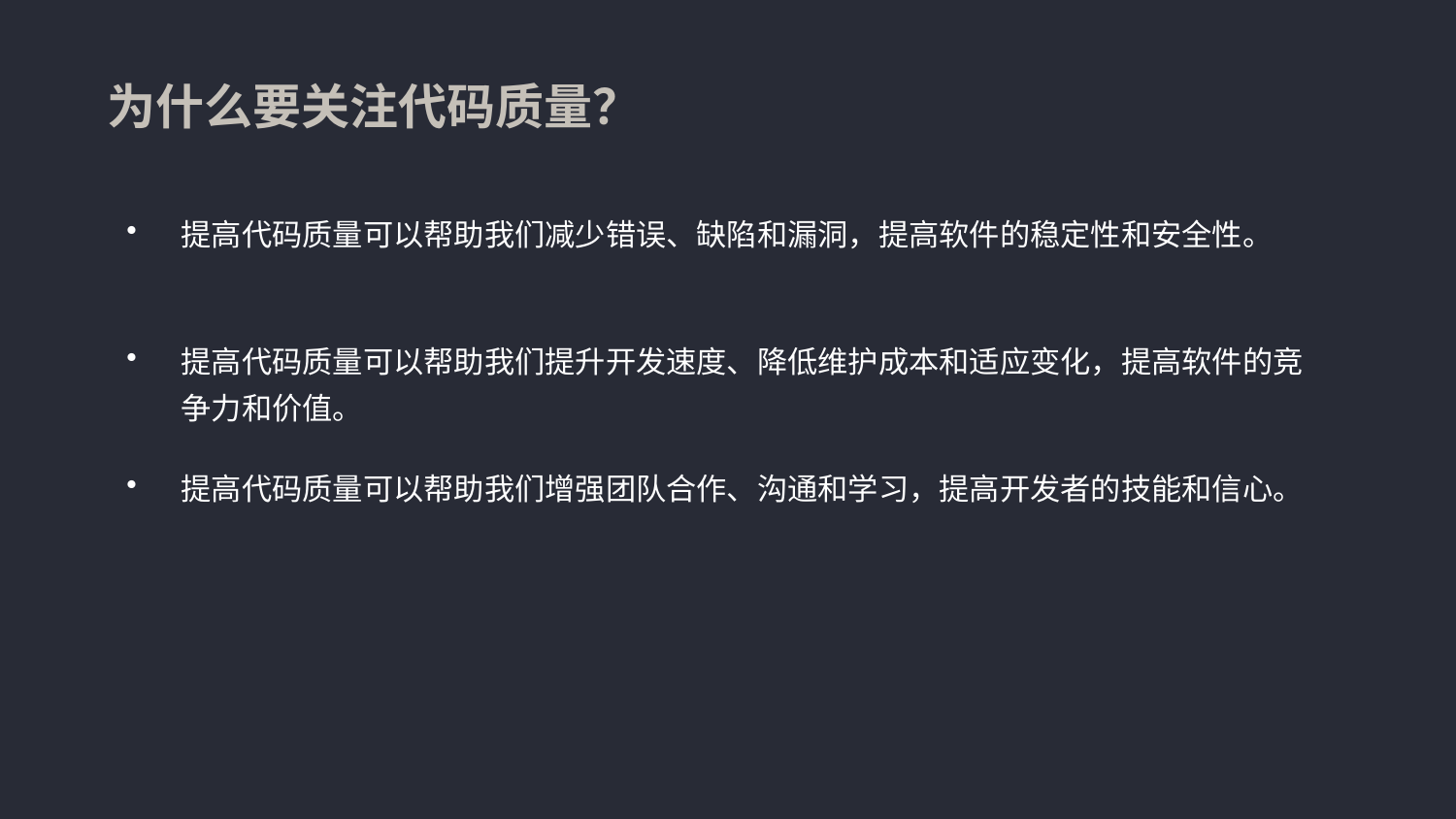

为什么要关注代码质量？
提高代码质量可以帮助我们减少错误、缺陷和漏洞，提高软件的稳定性和安全性。
提高代码质量可以帮助我们提升开发速度、降低维护成本和适应变化，提高软件的竞争力和价值。
提高代码质量可以帮助我们增强团队合作、沟通和学习，提高开发者的技能和信心。